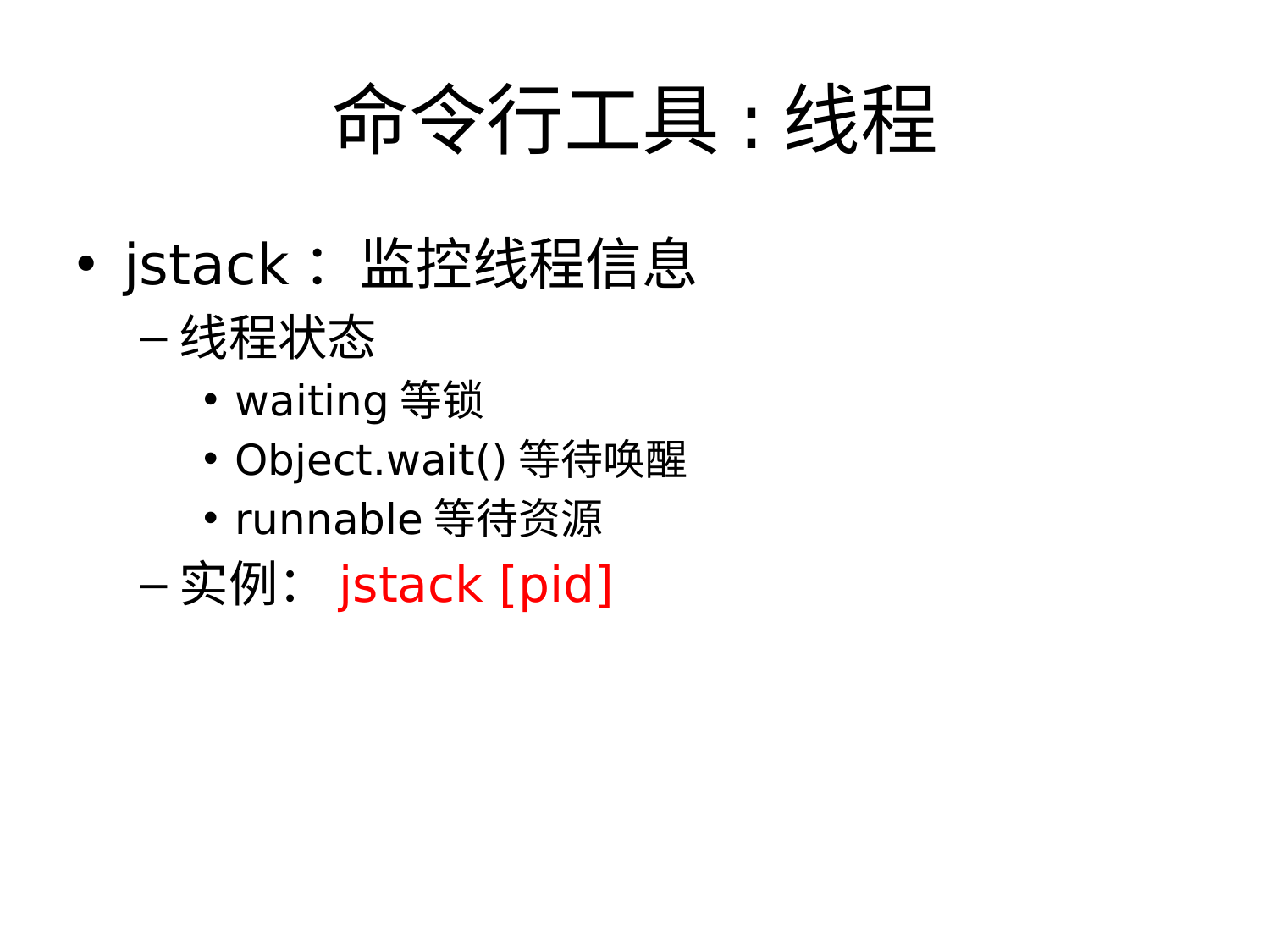

# 命令行工具:线程
jstack：监控线程信息
线程状态
waiting等锁
Object.wait()等待唤醒
runnable等待资源
实例：jstack [pid]